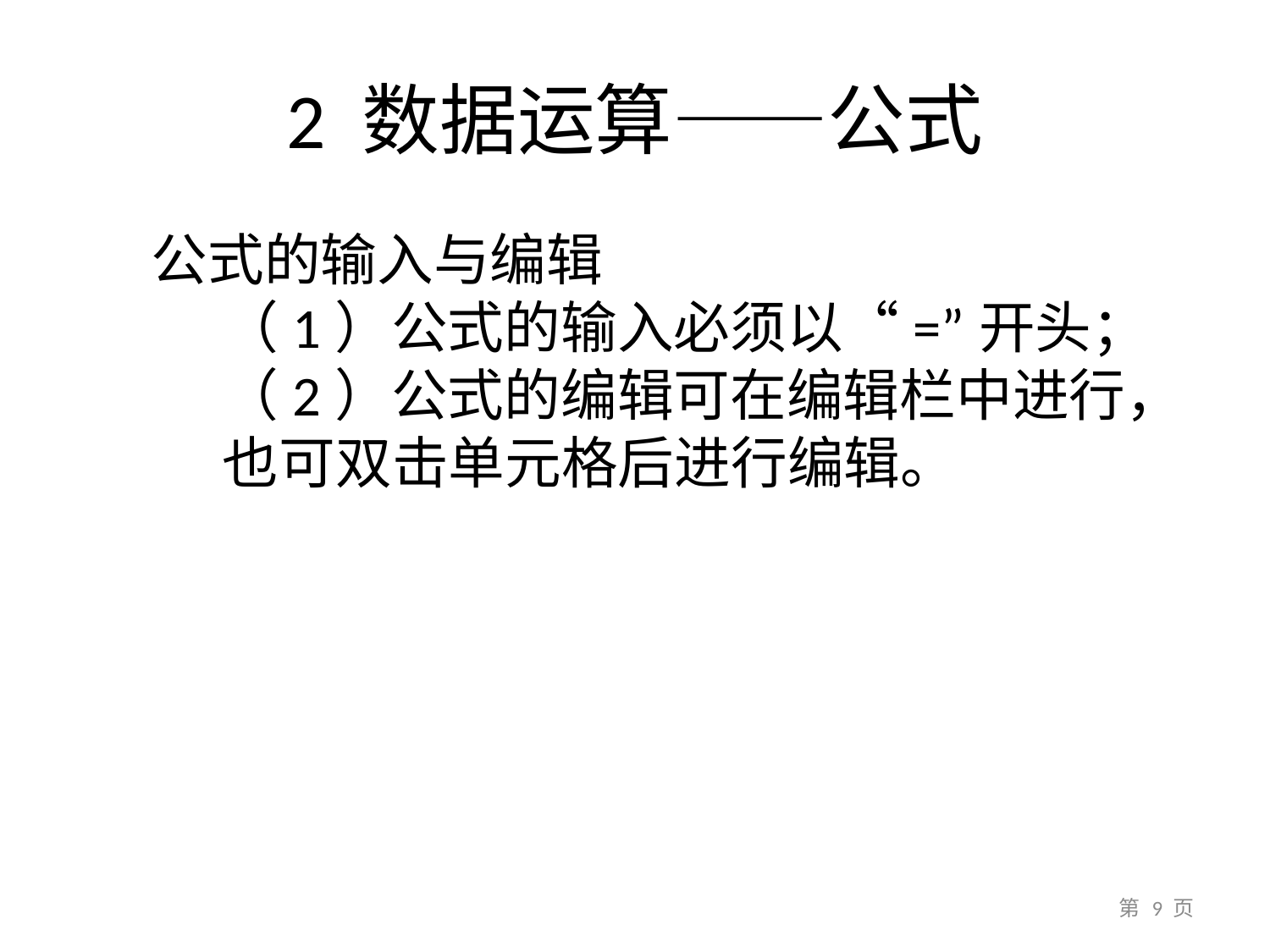

# 2 数据运算——公式
公式的输入与编辑
（1）公式的输入必须以“=”开头；（2）公式的编辑可在编辑栏中进行，也可双击单元格后进行编辑。
第 9 页